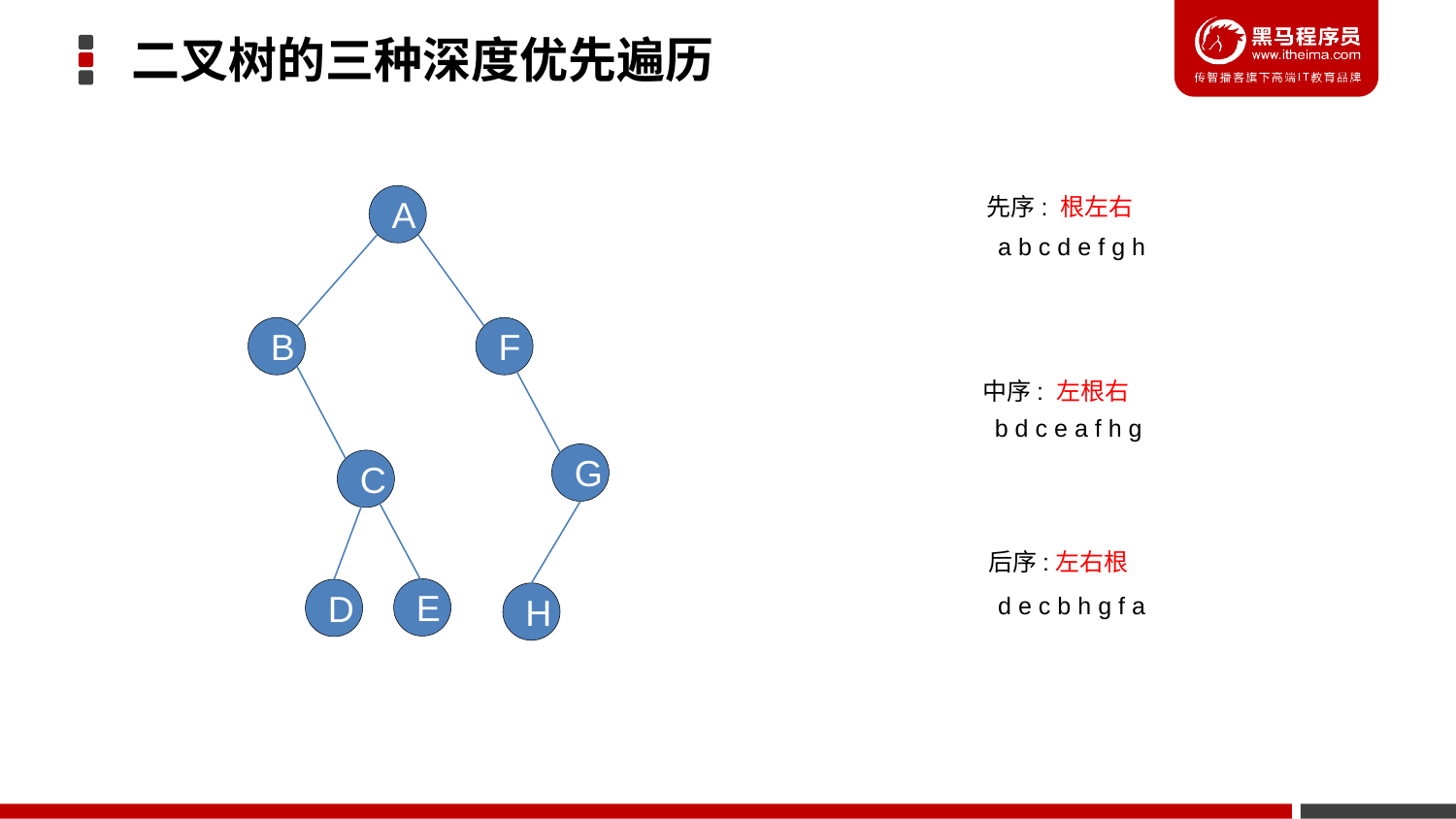

二叉树的三种深度优先遍历
先序: 根左右

A
a b c d e f g h

B
F
中序: 左根右

b d c e a f h g

G
C
后序:左右根

E
D
H
d e c b h g f a